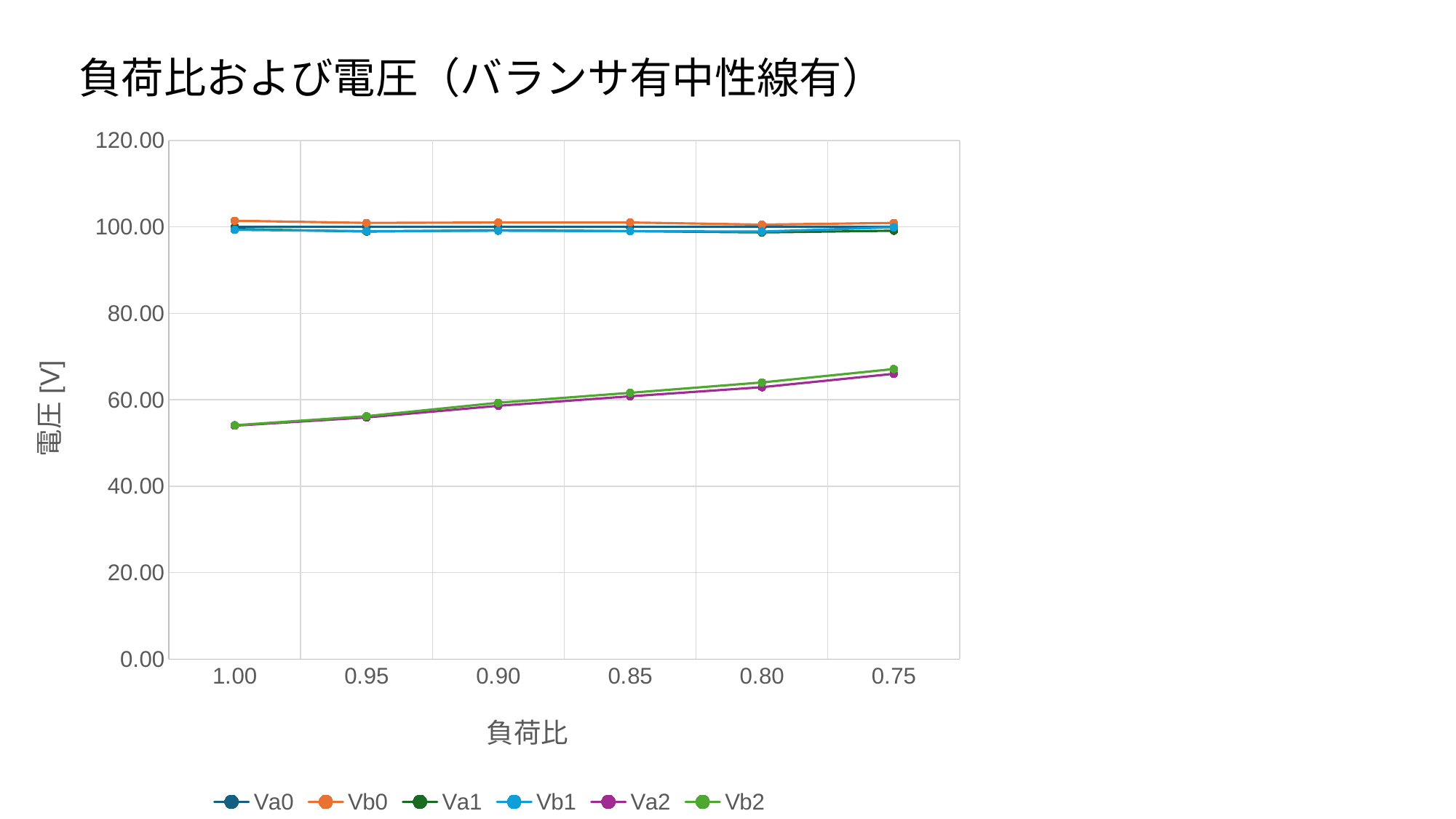

負荷比および電圧（バランサ有中性線有）

### Chart

| Category | Va0 | Vb0 | Va1 | Vb1 | Va2 | Vb2 |
|---|---|---|---|---|---|---|
| 1 | 100.0 | 101.4 | 99.5 | 99.3 | 54.0 | 54.1 |
| 0.95 | 100.0 | 100.9 | 98.9 | 99.0 | 55.9 | 56.2 |
| 0.89999999999999991 | 100.0 | 101.0 | 99.2 | 99.1 | 58.6 | 59.3 |
| 0.84999999999999987 | 100.0 | 101.0 | 99.0 | 99.0 | 60.8 | 61.6 |
| 0.79999999999999982 | 100.0 | 100.5 | 98.7 | 98.9 | 62.9 | 64.0 |
| 0.74999999999999978 | 100.0 | 100.9 | 99.1 | 99.9 | 66.0 | 67.1 |